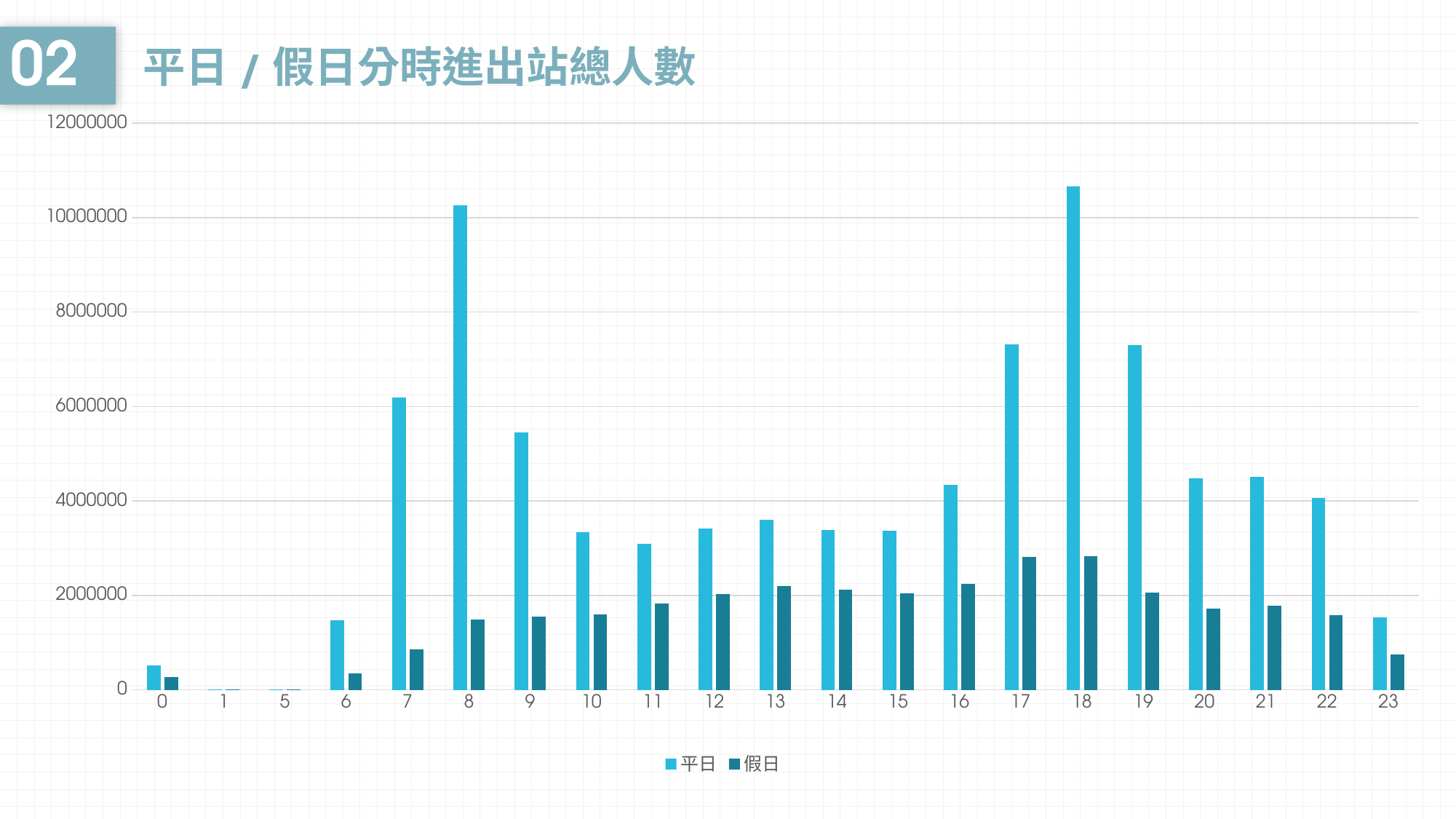

02
平日/假日分時進出站總人數

### Chart

| Category | 平日 | 假日 |
|---|---|---|
| 0 | 516982.0 | 277432.0 |
| 1 | 10434.0 | 5468.0 |
| 5 | 742.0 | 404.0 |
| 6 | 1474962.0 | 341428.0 |
| 7 | 6185548.0 | 860756.0 |
| 8 | 10266040.0 | 1485628.0 |
| 9 | 5446214.0 | 1545410.0 |
| 10 | 3343940.0 | 1599396.0 |
| 11 | 3088766.0 | 1829528.0 |
| 12 | 3413214.0 | 2020156.0 |
| 13 | 3606554.0 | 2193578.0 |
| 14 | 3383186.0 | 2113662.0 |
| 15 | 3373298.0 | 2046394.0 |
| 16 | 4346138.0 | 2245868.0 |
| 17 | 7322756.0 | 2812372.0 |
| 18 | 10666988.0 | 2833432.0 |
| 19 | 7293154.0 | 2062726.0 |
| 20 | 4481348.0 | 1723764.0 |
| 21 | 4516442.0 | 1777414.0 |
| 22 | 4056780.0 | 1582418.0 |
| 23 | 1528340.0 | 747518.0 |